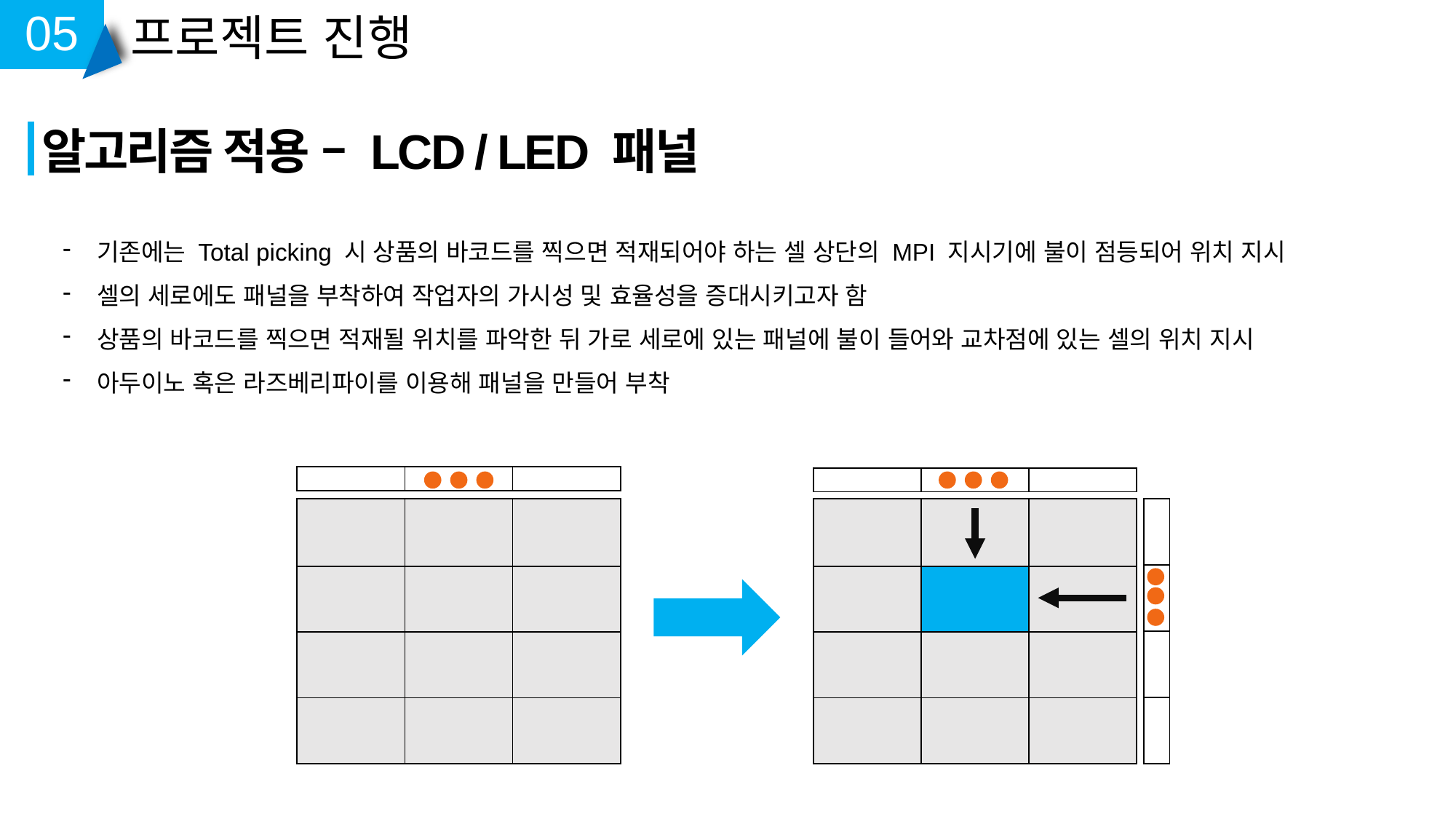

05
프로젝트 진행

알고리즘 적용 – LCD / LED 패널
기존에는 Total picking 시 상품의 바코드를 찍으면 적재되어야 하는 셀 상단의 MPI 지시기에 불이 점등되어 위치 지시
셀의 세로에도 패널을 부착하여 작업자의 가시성 및 효율성을 증대시키고자 함
상품의 바코드를 찍으면 적재될 위치를 파악한 뒤 가로 세로에 있는 패널에 불이 들어와 교차점에 있는 셀의 위치 지시
아두이노 혹은 라즈베리파이를 이용해 패널을 만들어 부착
|  |  |  |
| --- | --- | --- |
|  |  |  |
| --- | --- | --- |

|  |  |  |
| --- | --- | --- |
|  |  |  |
|  |  |  |
|  |  |  |
|  |  |  |
| --- | --- | --- |
|  |  |  |
|  |  |  |
|  |  |  |
|  |
| --- |
|  |
|  |
|  |